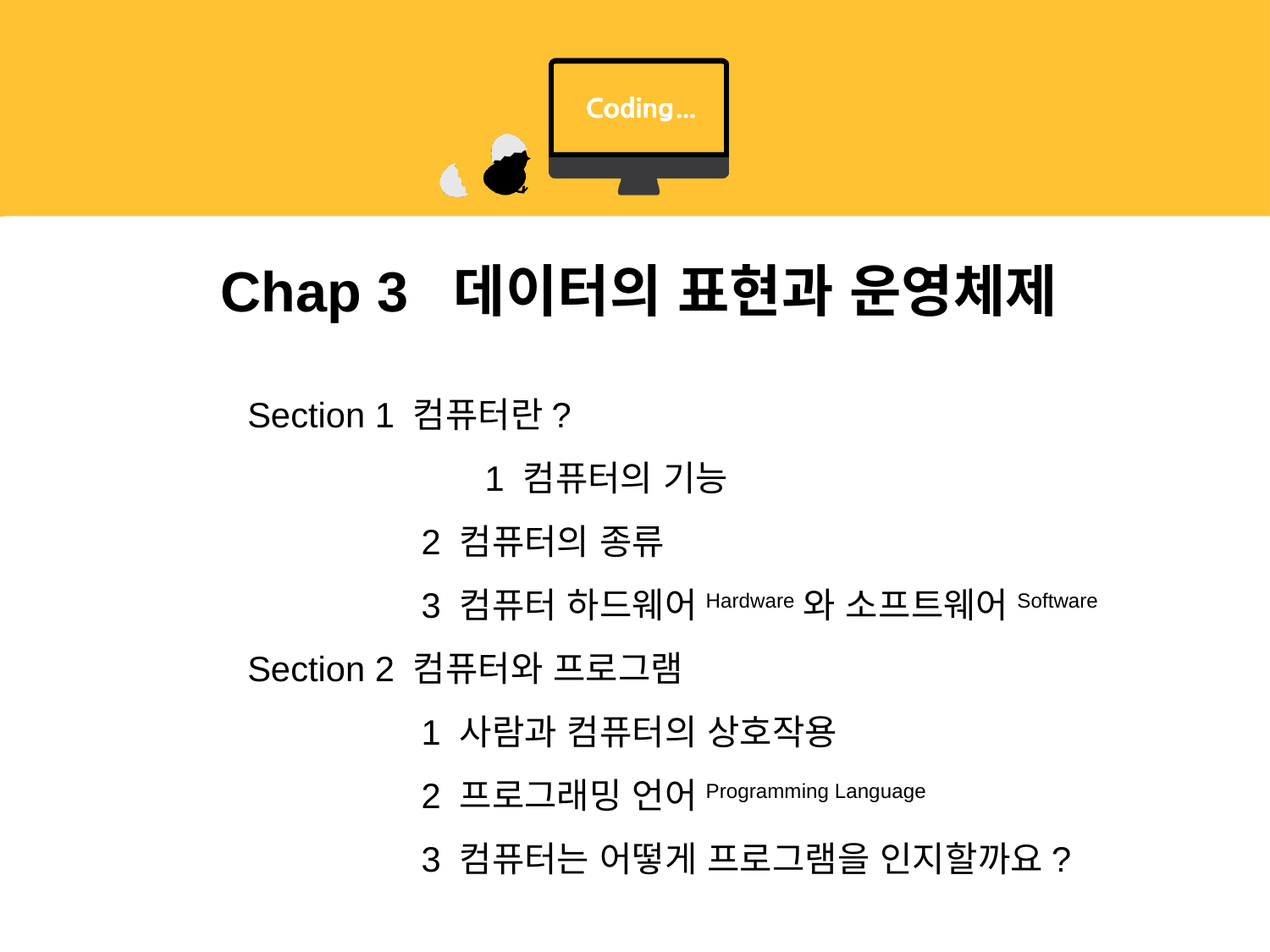

# Chap 3  데이터의 표현과 운영체제
Section 1 컴퓨터란?
	1 컴퓨터의 기능
	2 컴퓨터의 종류
	3 컴퓨터 하드웨어Hardware와 소프트웨어Software
Section 2 컴퓨터와 프로그램
	1 사람과 컴퓨터의 상호작용
	2 프로그래밍 언어Programming Language
	3 컴퓨터는 어떻게 프로그램을 인지할까요?